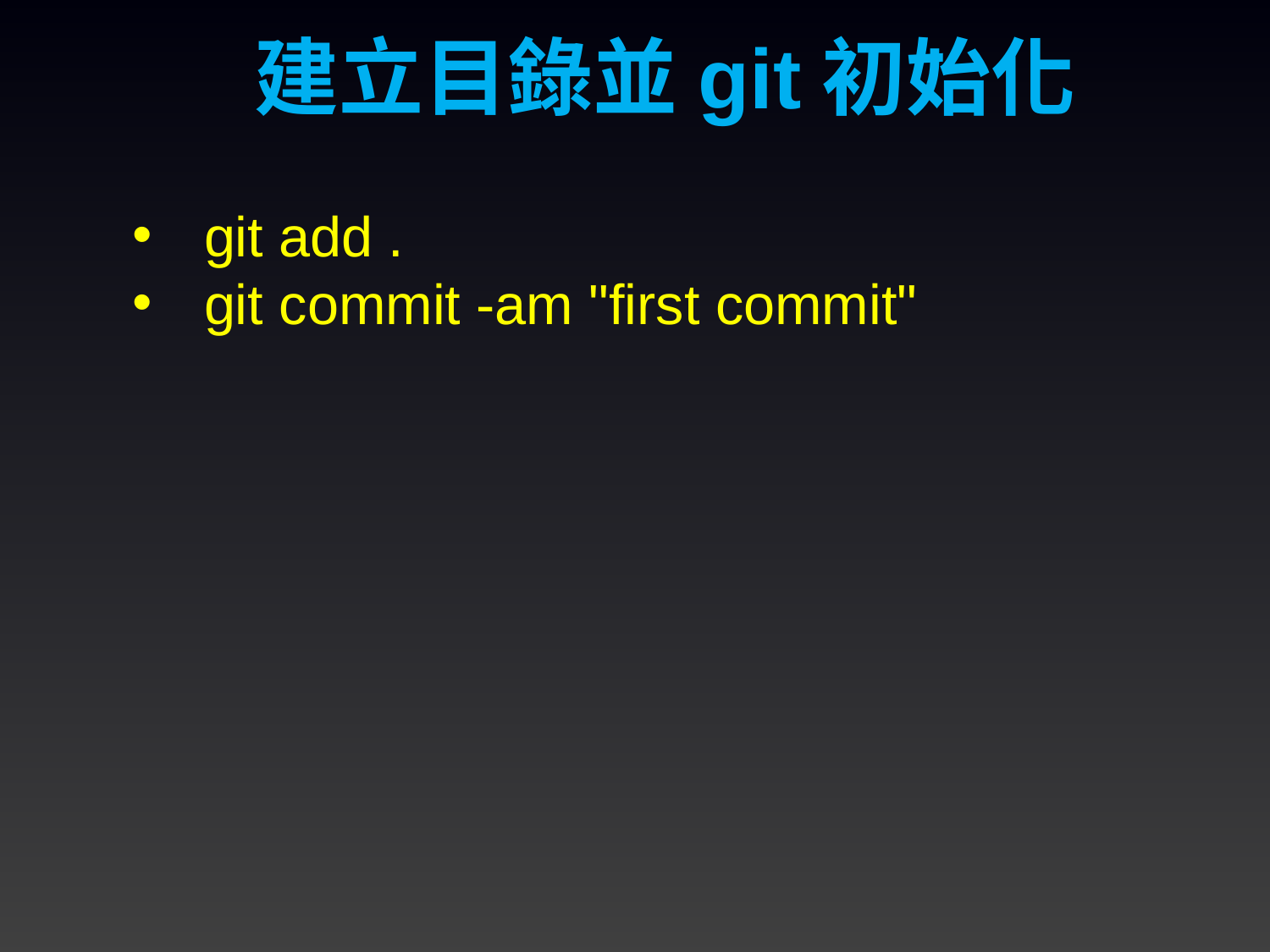

建立目錄並git初始化
git add .
git commit -am "first commit"